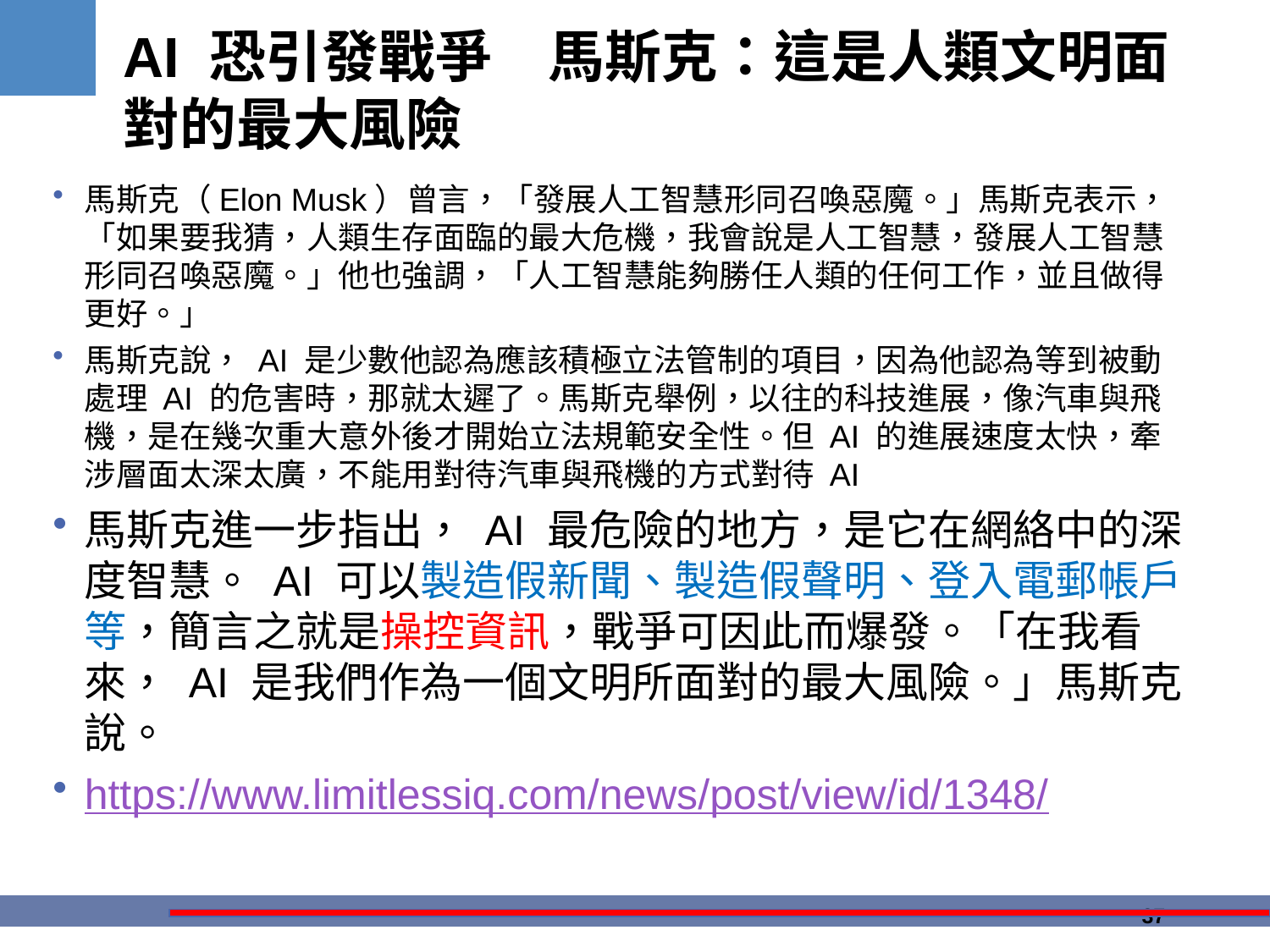

# AI 恐引發戰爭　馬斯克：這是人類文明面對的最大風險
馬斯克（Elon Musk）曾言，「發展人工智慧形同召喚惡魔。」馬斯克表示，「如果要我猜，人類生存面臨的最大危機，我會說是人工智慧，發展人工智慧形同召喚惡魔。」他也強調，「人工智慧能夠勝任人類的任何工作，並且做得更好。」
馬斯克說， AI 是少數他認為應該積極立法管制的項目，因為他認為等到被動處理 AI 的危害時，那就太遲了。馬斯克舉例，以往的科技進展，像汽車與飛機，是在幾次重大意外後才開始立法規範安全性。但 AI 的進展速度太快，牽涉層面太深太廣，不能用對待汽車與飛機的方式對待 AI
馬斯克進一步指出， AI 最危險的地方，是它在網絡中的深度智慧。 AI 可以製造假新聞、製造假聲明、登入電郵帳戶等，簡言之就是操控資訊，戰爭可因此而爆發。「在我看來， AI 是我們作為一個文明所面對的最大風險。」馬斯克說。
https://www.limitlessiq.com/news/post/view/id/1348/